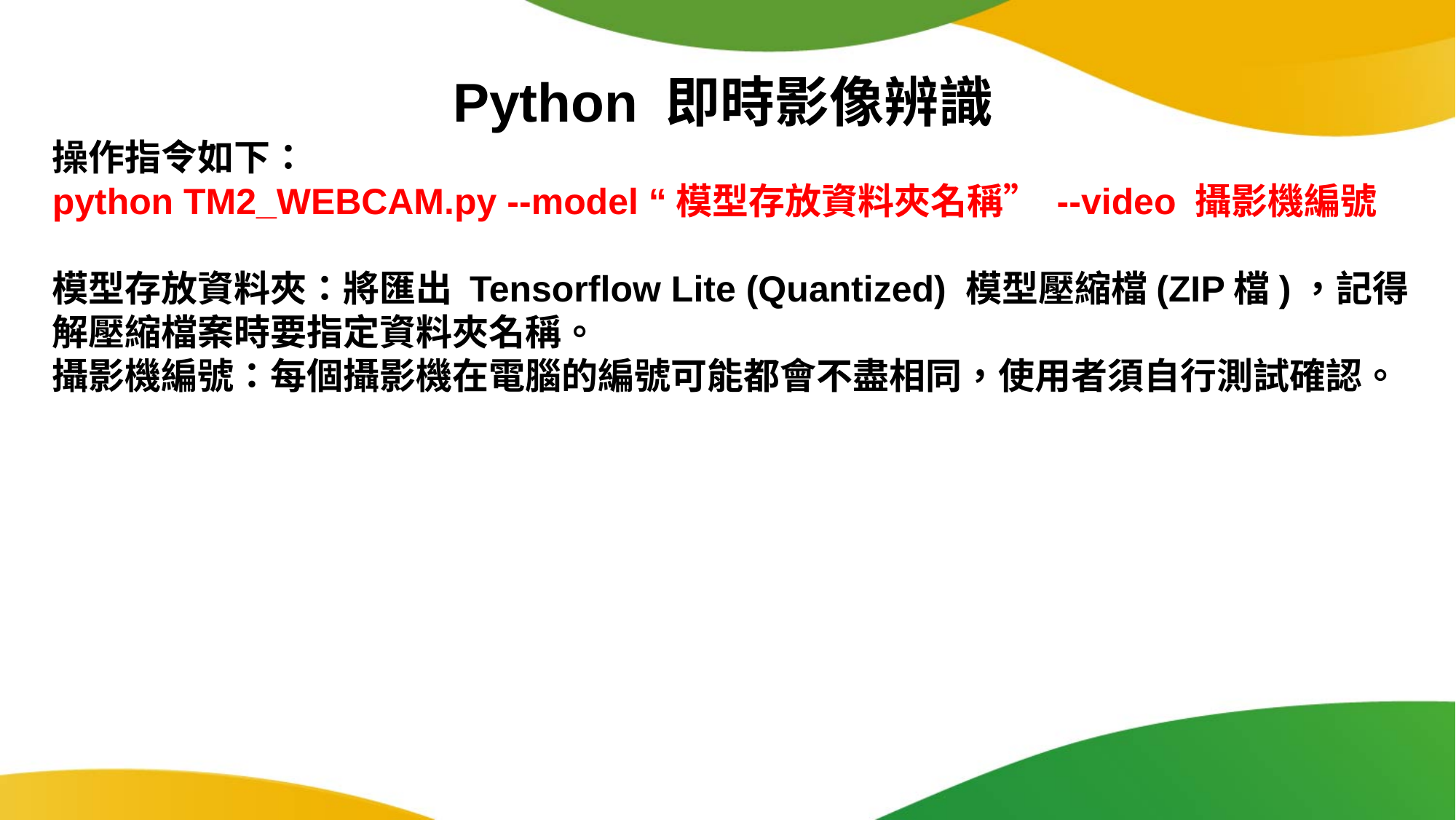

Python 即時影像辨識
操作指令如下：
python TM2_WEBCAM.py --model “模型存放資料夾名稱” --video 攝影機編號

模型存放資料夾：將匯出 Tensorflow Lite (Quantized) 模型壓縮檔(ZIP檔)，記得解壓縮檔案時要指定資料夾名稱。
攝影機編號：每個攝影機在電腦的編號可能都會不盡相同，使用者須自行測試確認。